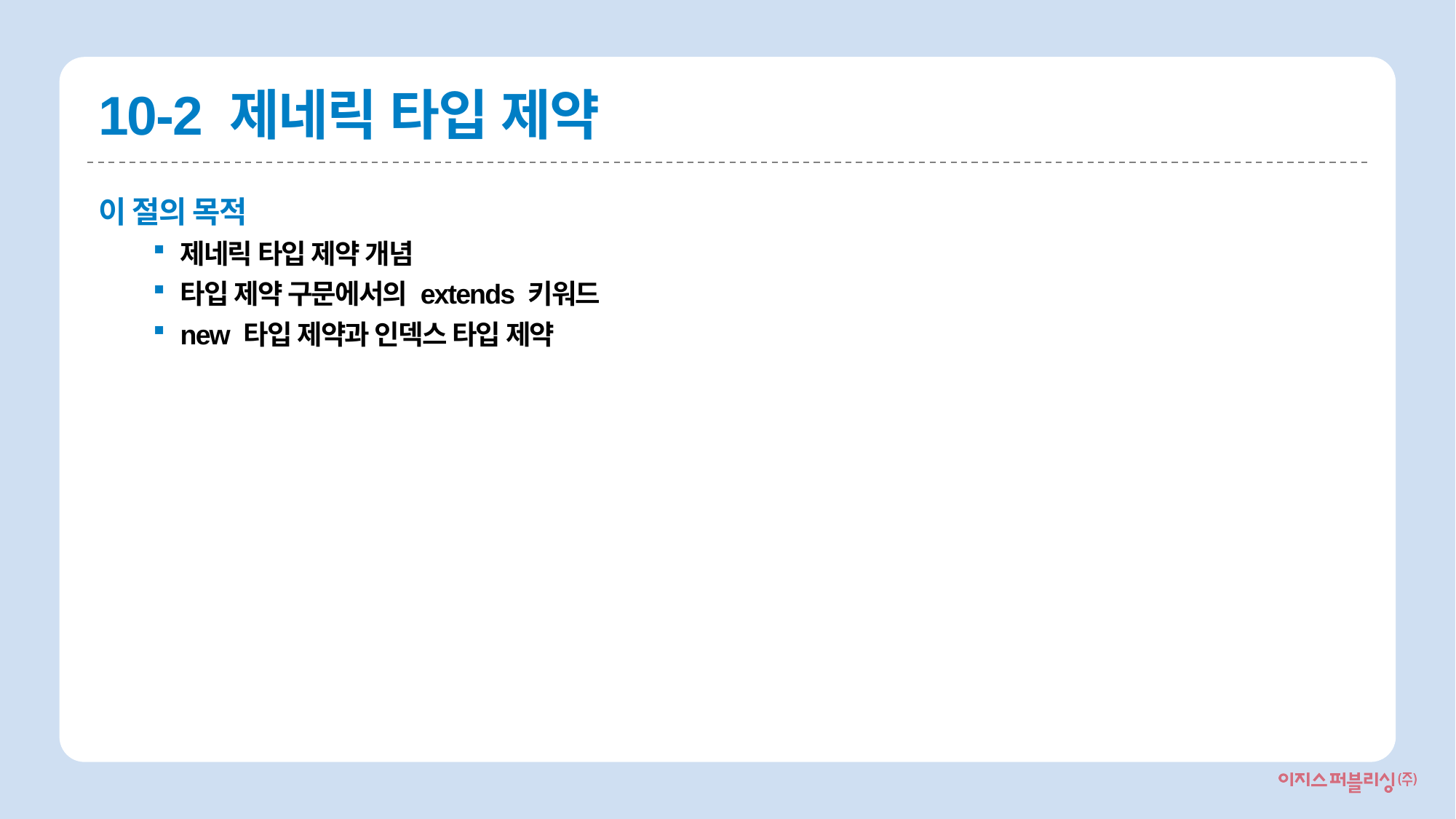

# 10-2 제네릭 타입 제약
이 절의 목적
제네릭 타입 제약 개념
타입 제약 구문에서의 extends 키워드
new 타입 제약과 인덱스 타입 제약